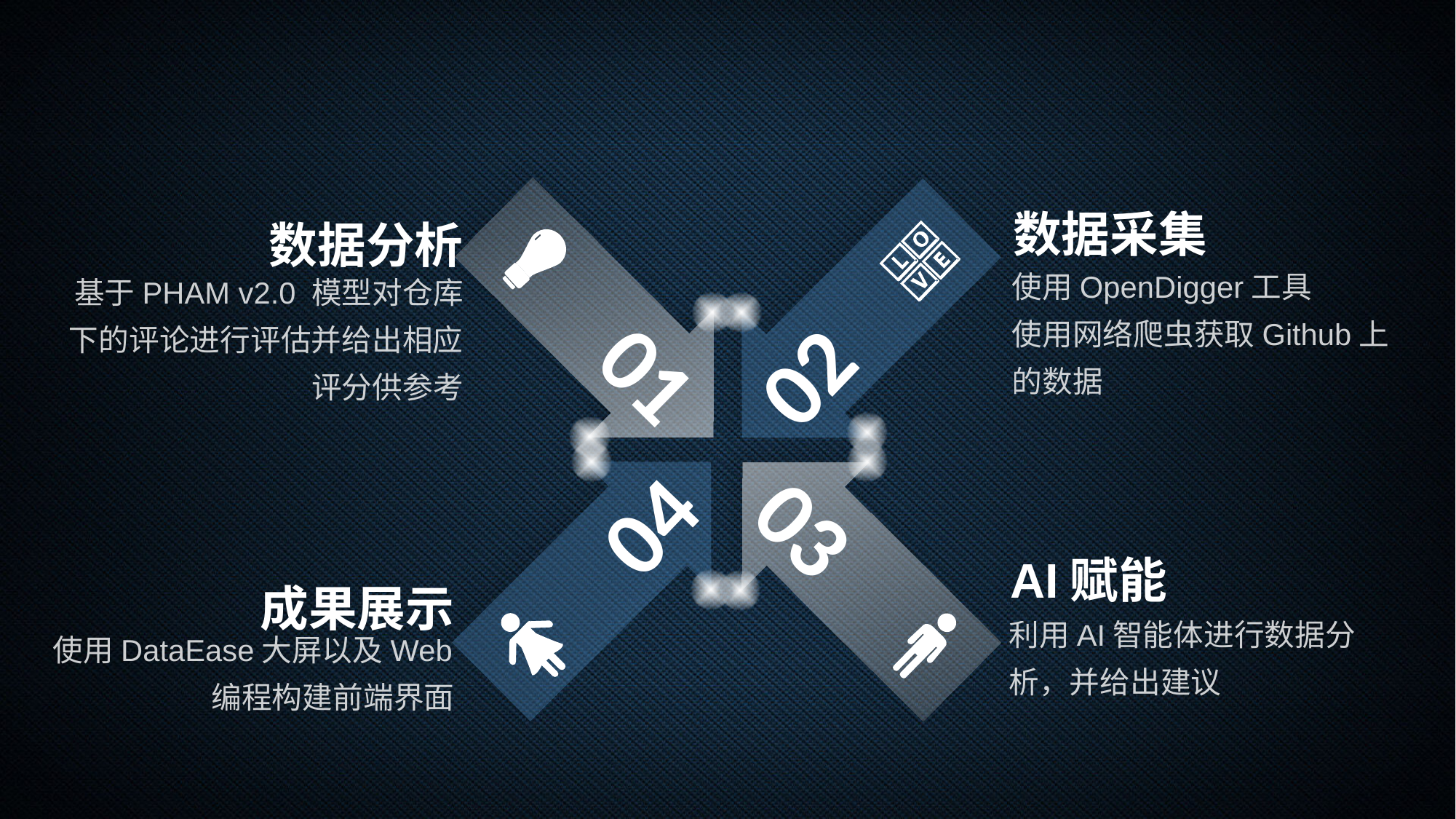

01

02
数据采集
使用OpenDigger工具
使用网络爬虫获取Github上的数据
数据分析
基于PHAM v2.0 模型对仓库下的评论进行评估并给出相应评分供参考

04

03

AI赋能
利用AI智能体进行数据分析，并给出建议
成果展示
使用DataEase大屏以及Web编程构建前端界面